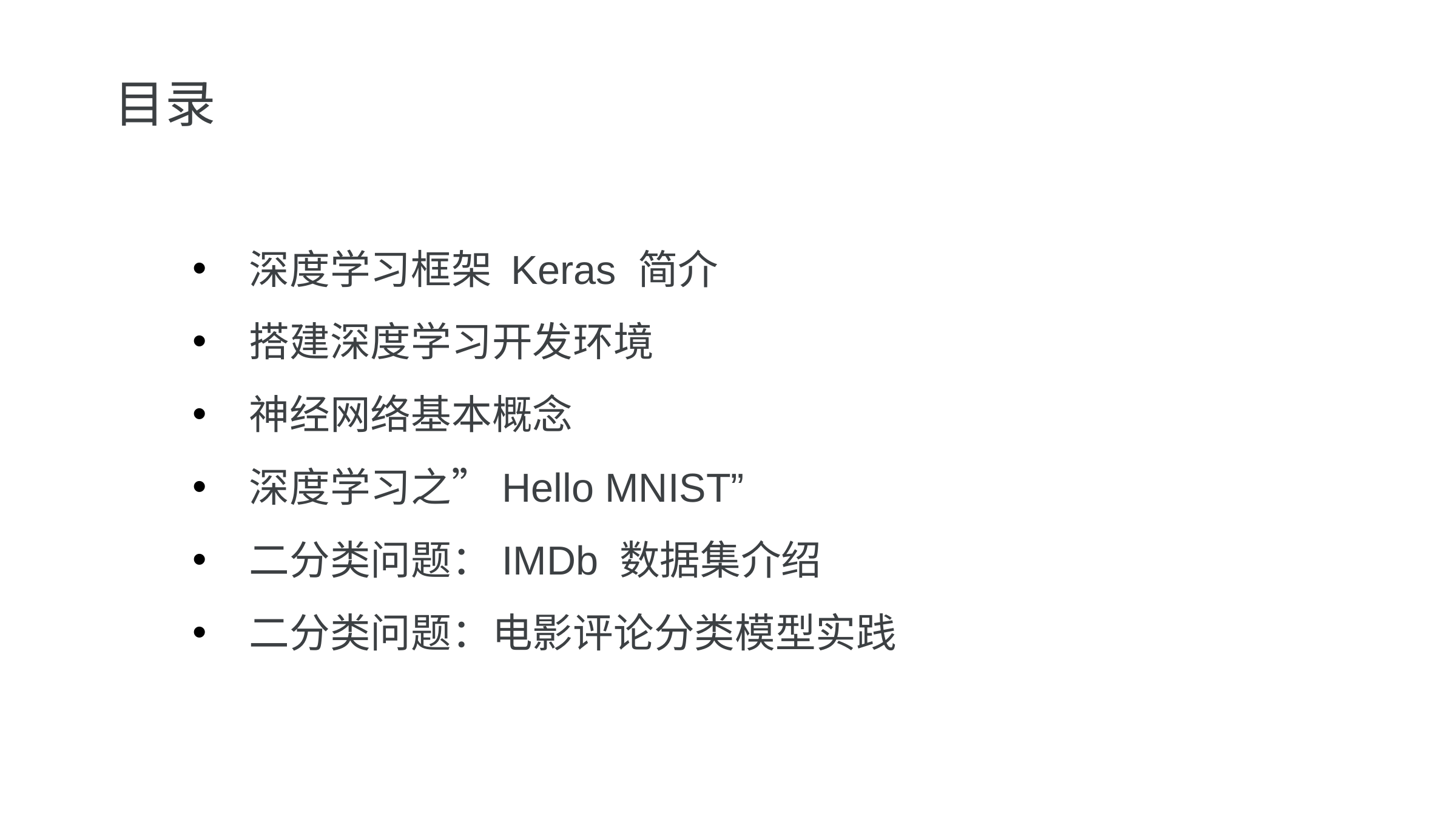

目录
深度学习框架 Keras 简介
搭建深度学习开发环境
神经网络基本概念
深度学习之”Hello MNIST”
二分类问题：IMDb 数据集介绍
二分类问题：电影评论分类模型实践